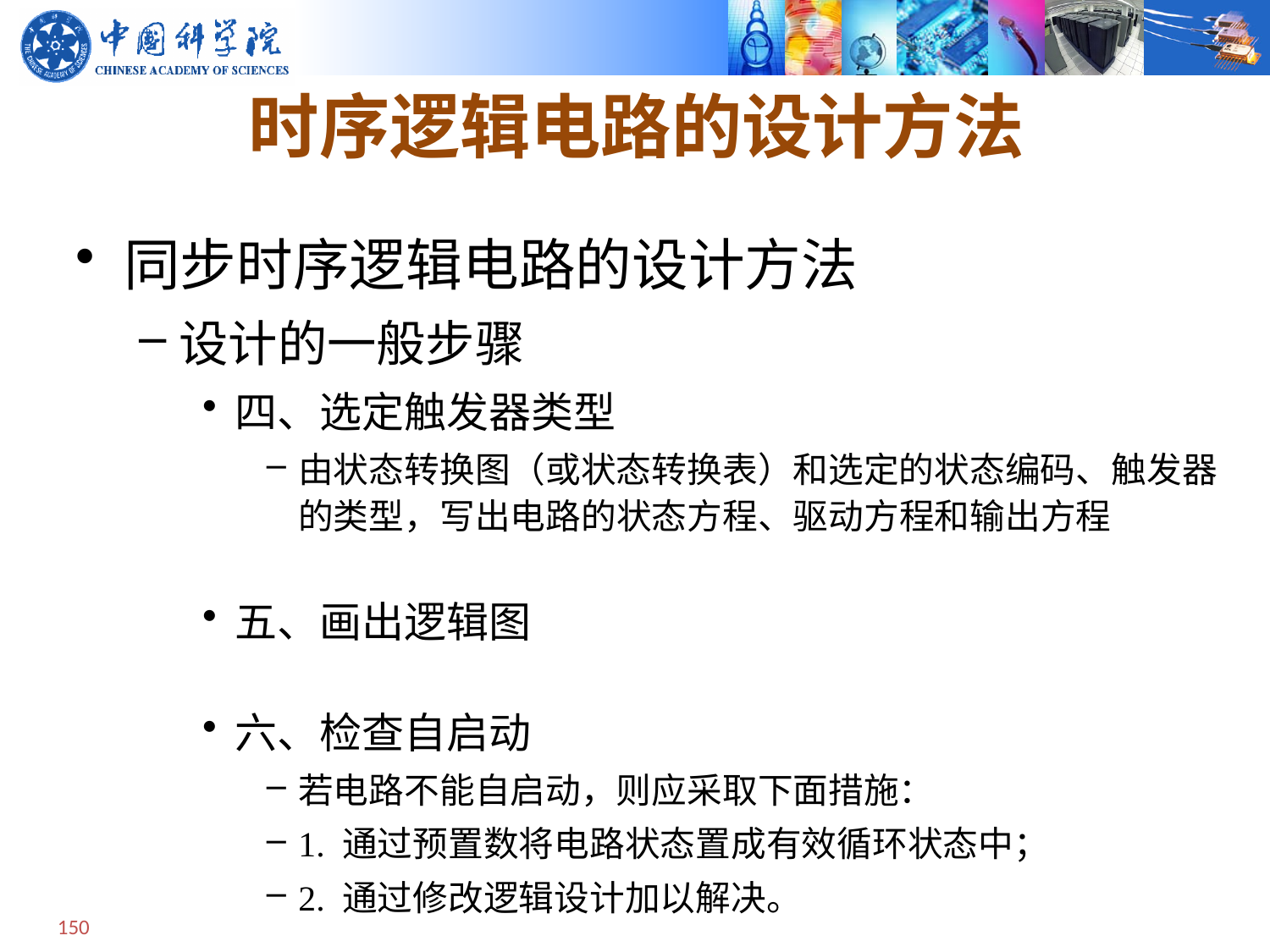

# 时序逻辑电路的设计方法
同步时序逻辑电路的设计方法
设计的一般步骤
四、选定触发器类型
由状态转换图（或状态转换表）和选定的状态编码、触发器的类型，写出电路的状态方程、驱动方程和输出方程

五、画出逻辑图

六、检查自启动
若电路不能自启动，则应采取下面措施：
1. 通过预置数将电路状态置成有效循环状态中；
2. 通过修改逻辑设计加以解决。